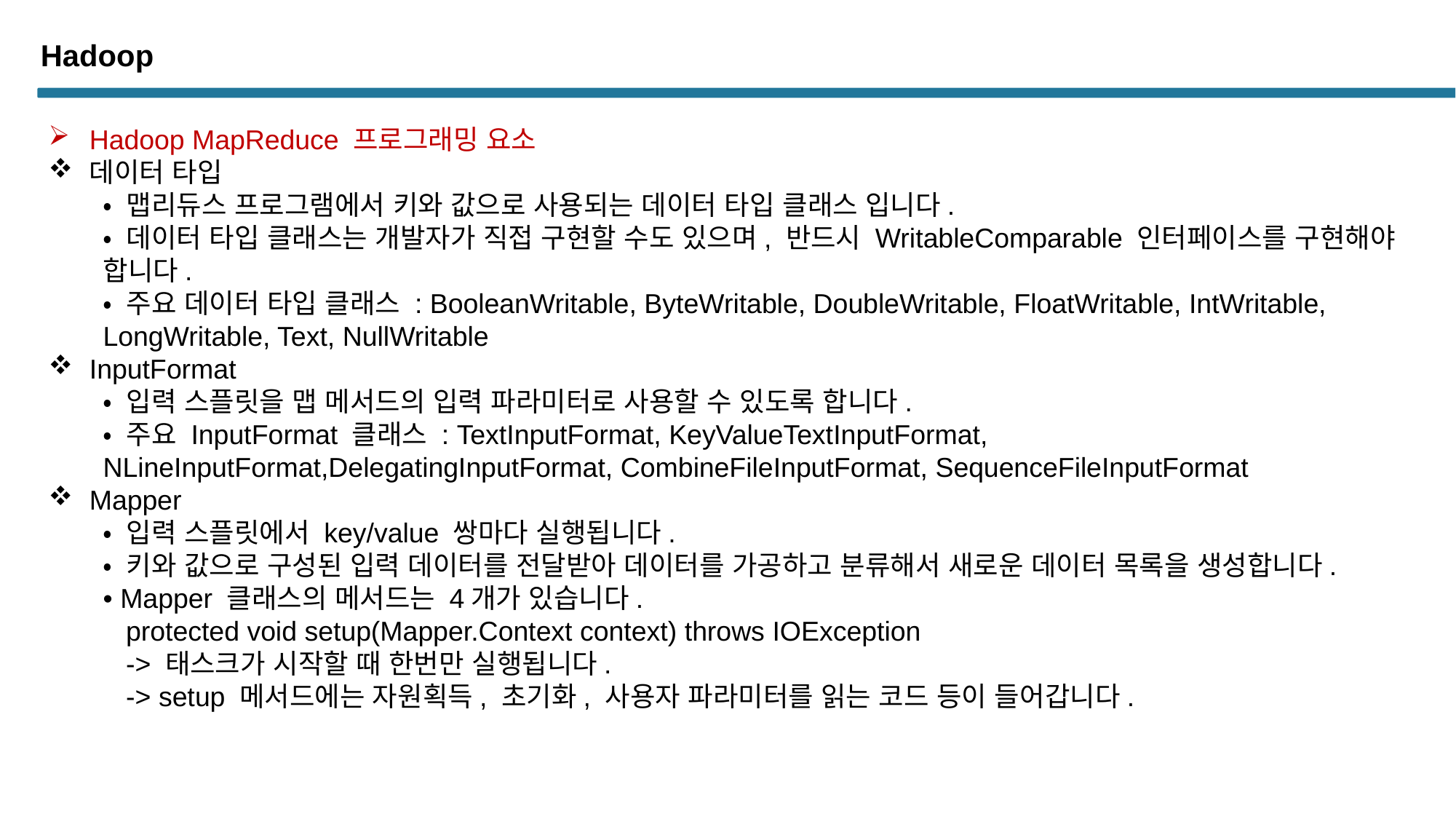

# Hadoop
Hadoop MapReduce 프로그래밍 요소
데이터 타입
• 맵리듀스 프로그램에서 키와 값으로 사용되는 데이터 타입 클래스 입니다.
• 데이터 타입 클래스는 개발자가 직접 구현할 수도 있으며, 반드시 WritableComparable 인터페이스를 구현해야 합니다.
• 주요 데이터 타입 클래스 : BooleanWritable, ByteWritable, DoubleWritable, FloatWritable, IntWritable, LongWritable, Text, NullWritable
InputFormat
• 입력 스플릿을 맵 메서드의 입력 파라미터로 사용할 수 있도록 합니다.
• 주요 InputFormat 클래스 : TextInputFormat, KeyValueTextInputFormat, NLineInputFormat,DelegatingInputFormat, CombineFileInputFormat, SequenceFileInputFormat
Mapper
• 입력 스플릿에서 key/value 쌍마다 실행됩니다.
• 키와 값으로 구성된 입력 데이터를 전달받아 데이터를 가공하고 분류해서 새로운 데이터 목록을 생성합니다.
• Mapper 클래스의 메서드는 4개가 있습니다.
   protected void setup(Mapper.Context context) throws IOException
   -> 태스크가 시작할 때 한번만 실행됩니다.
   -> setup 메서드에는 자원획득, 초기화, 사용자 파라미터를 읽는 코드 등이 들어갑니다.